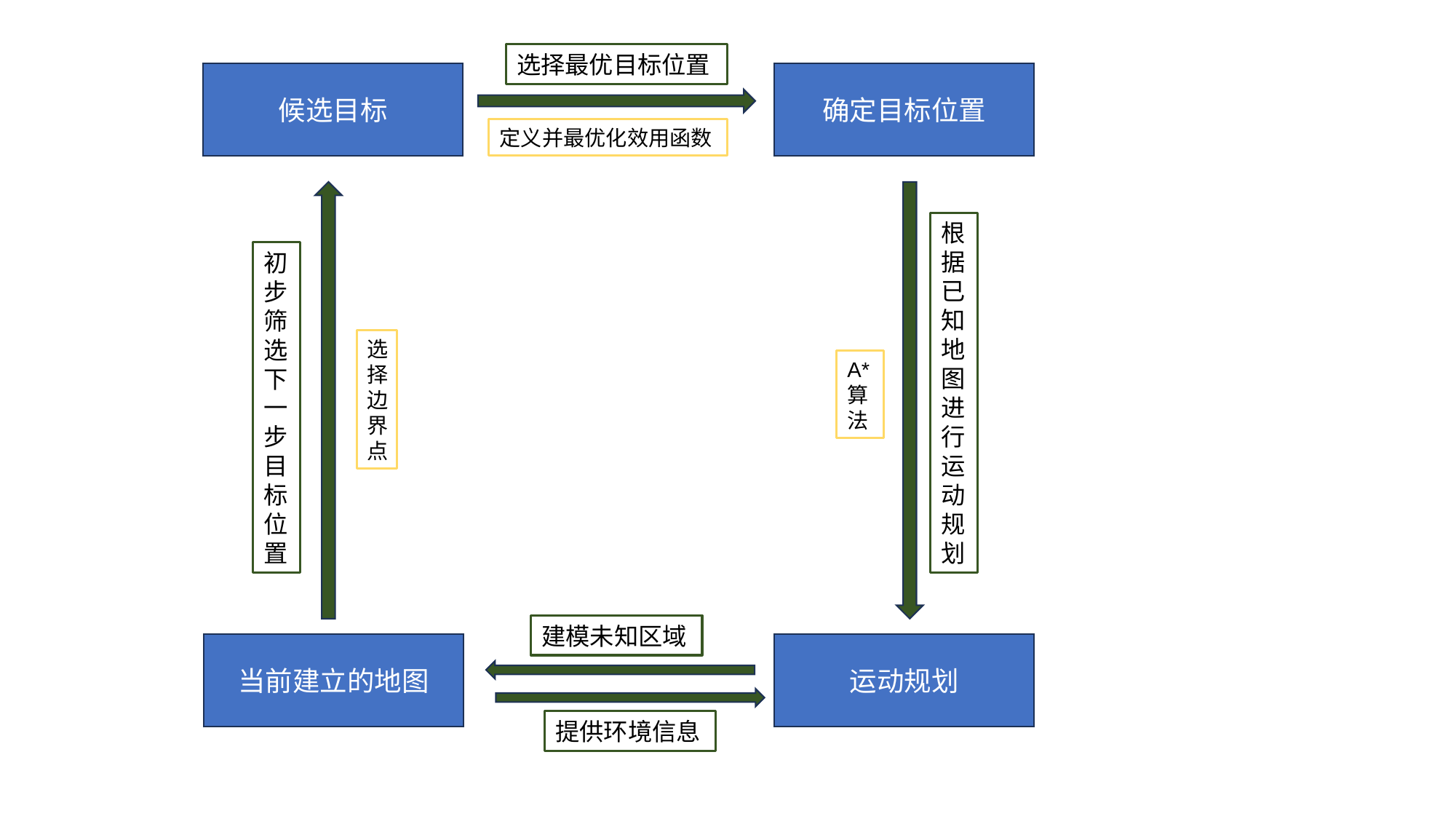

选择最优目标位置
候选目标
确定目标位置

定义并最优化效用函数
根据已知地图进行运动规划
初步筛选下一步目标位置
选择边界点
A*
算法

建模未知区域
运动规划
当前建立的地图

提供环境信息